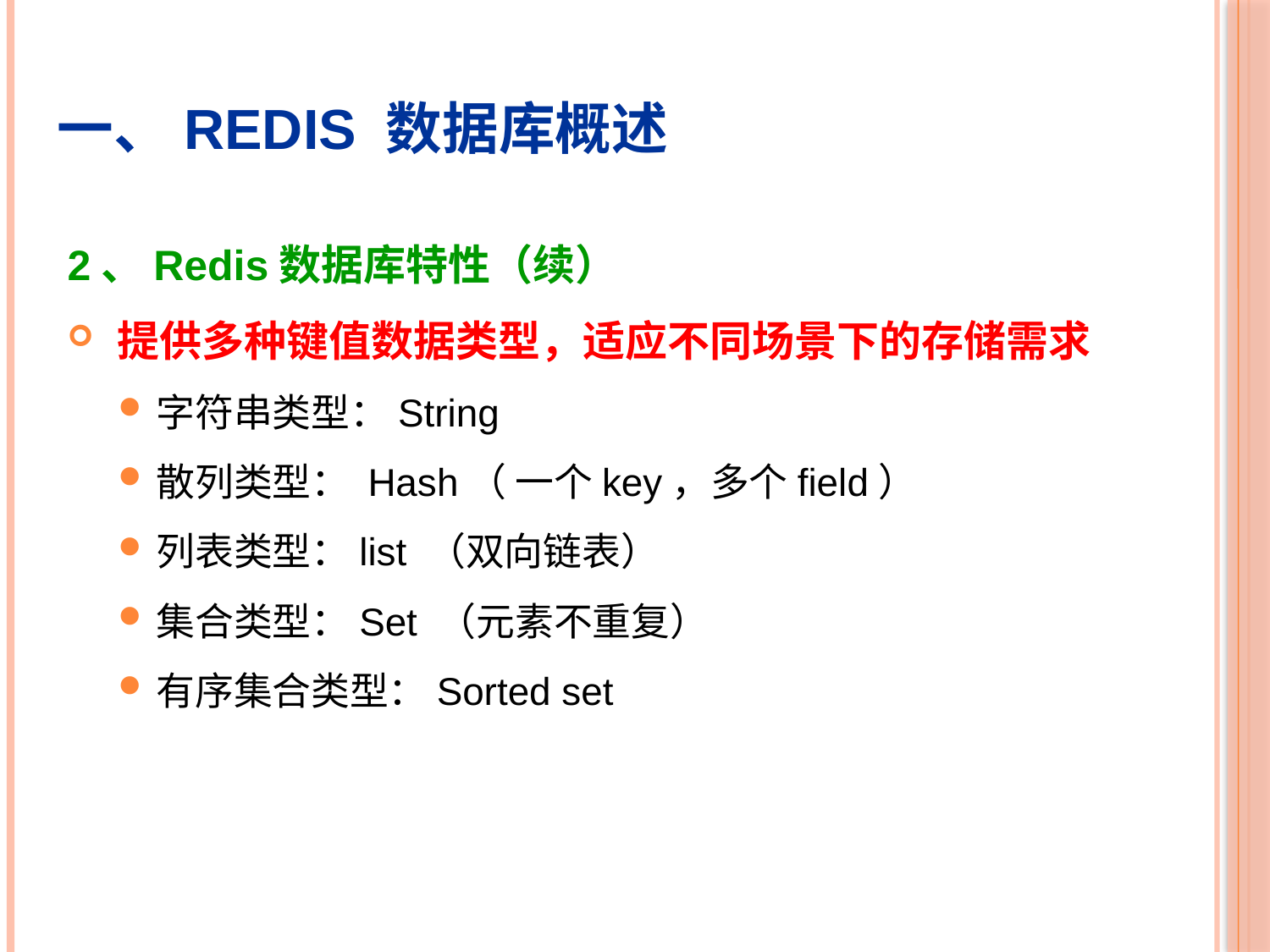

# 一、Redis 数据库概述
2、Redis数据库特性（续）
提供多种键值数据类型，适应不同场景下的存储需求
字符串类型：String
散列类型： Hash（ 一个key，多个field）
列表类型：list （双向链表）
集合类型：Set （元素不重复）
有序集合类型：Sorted set